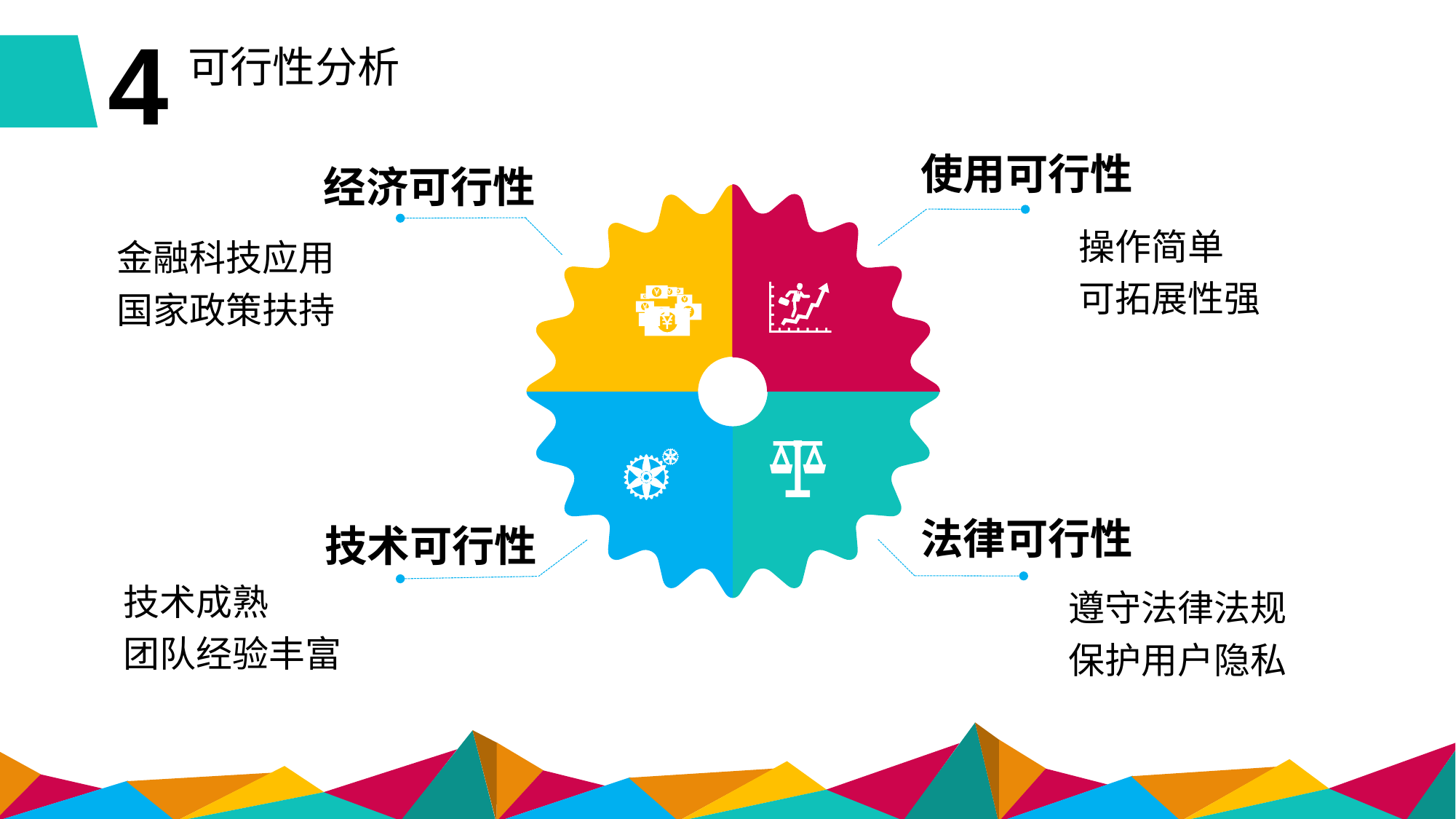

4

可行性分析
使用可行性

操作简单
可拓展性强

经济可行性

金融科技应用
国家政策扶持

技术可行性
技术成熟
团队经验丰富

法律可行性
遵守法律法规
保护用户隐私